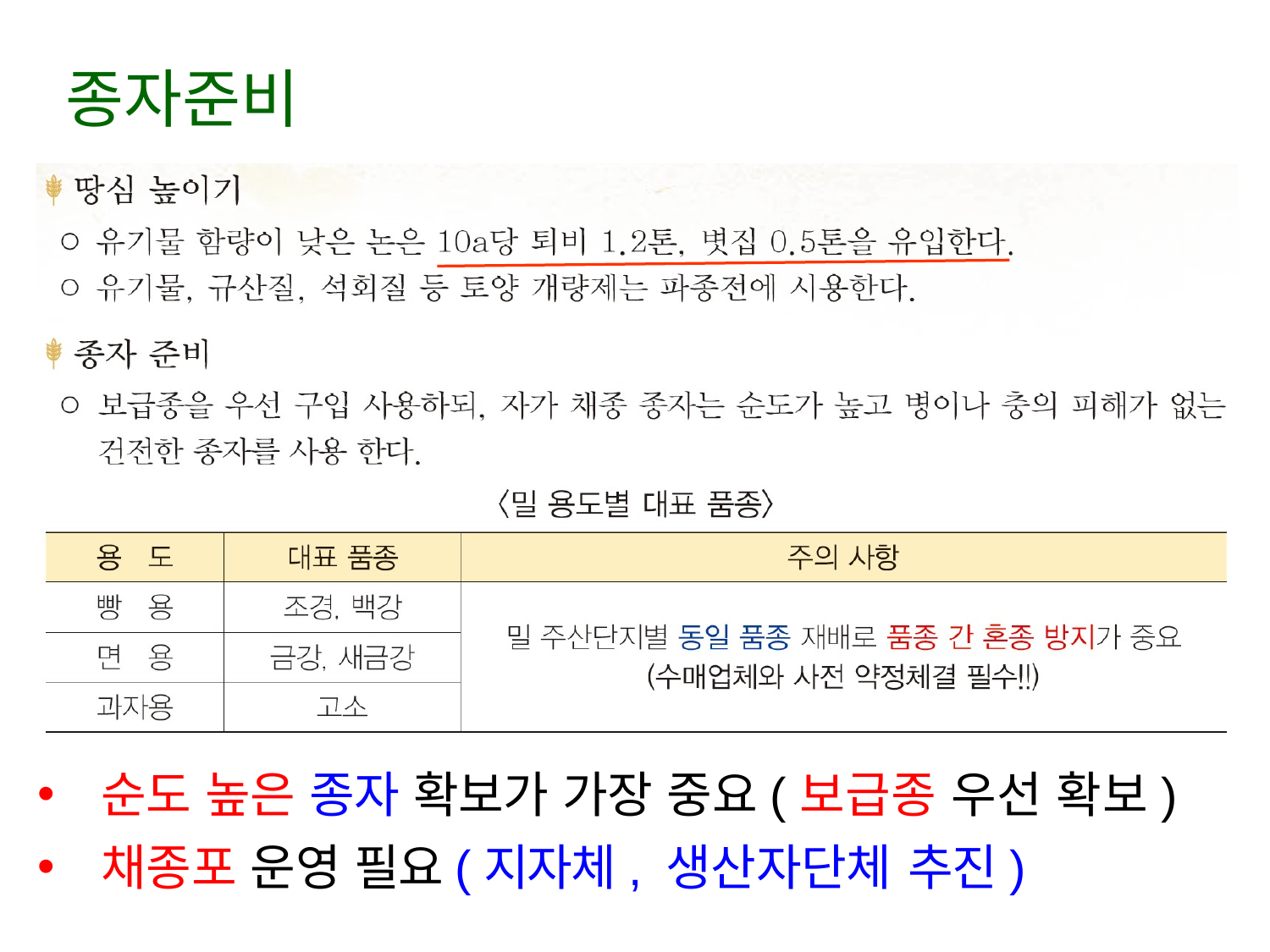

# 종자준비

순도 높은 종자 확보가 가장 중요(보급종 우선 확보)
채종포 운영 필요(지자체, 생산자단체 추진)